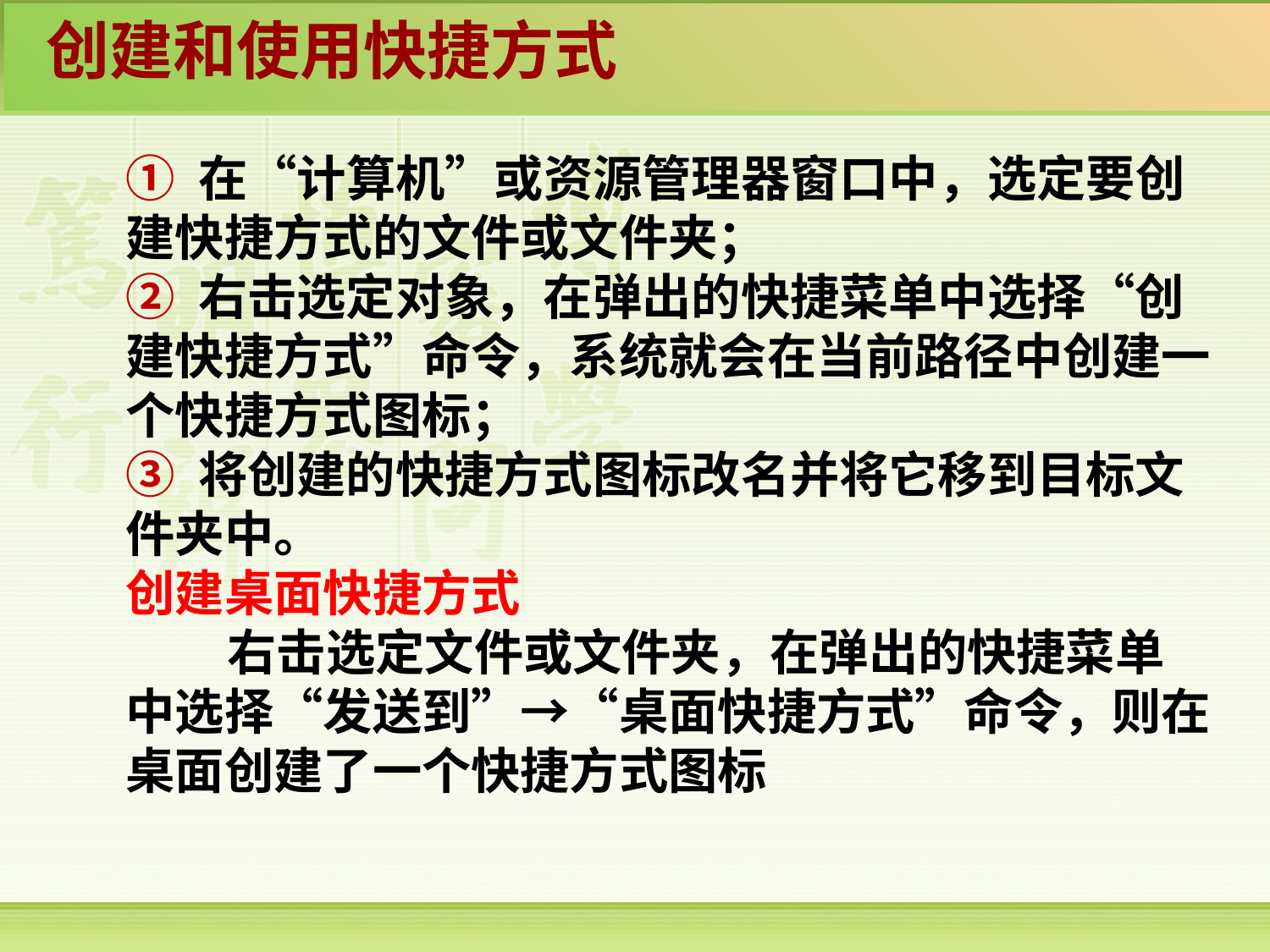

创建和使用快捷方式
① 在“计算机”或资源管理器窗口中，选定要创建快捷方式的文件或文件夹；
② 右击选定对象，在弹出的快捷菜单中选择“创建快捷方式”命令，系统就会在当前路径中创建一个快捷方式图标；
③ 将创建的快捷方式图标改名并将它移到目标文件夹中。
创建桌面快捷方式
        右击选定文件或文件夹，在弹出的快捷菜单中选择“发送到”→“桌面快捷方式”命令，则在桌面创建了一个快捷方式图标

53